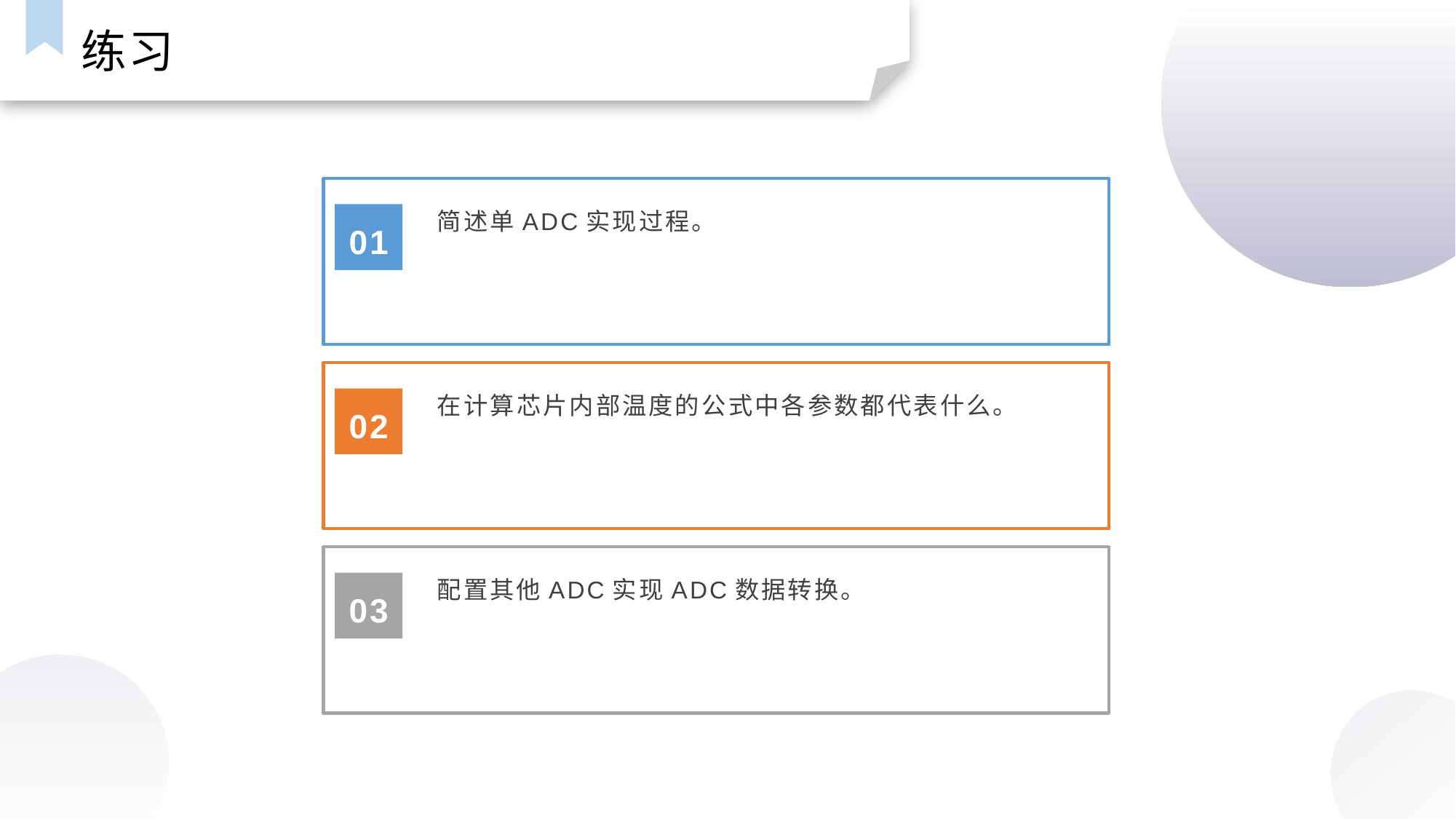

练习

简述单ADC实现过程。

01

在计算芯片内部温度的公式中各参数都代表什么。

02

配置其他ADC实现ADC数据转换。

03